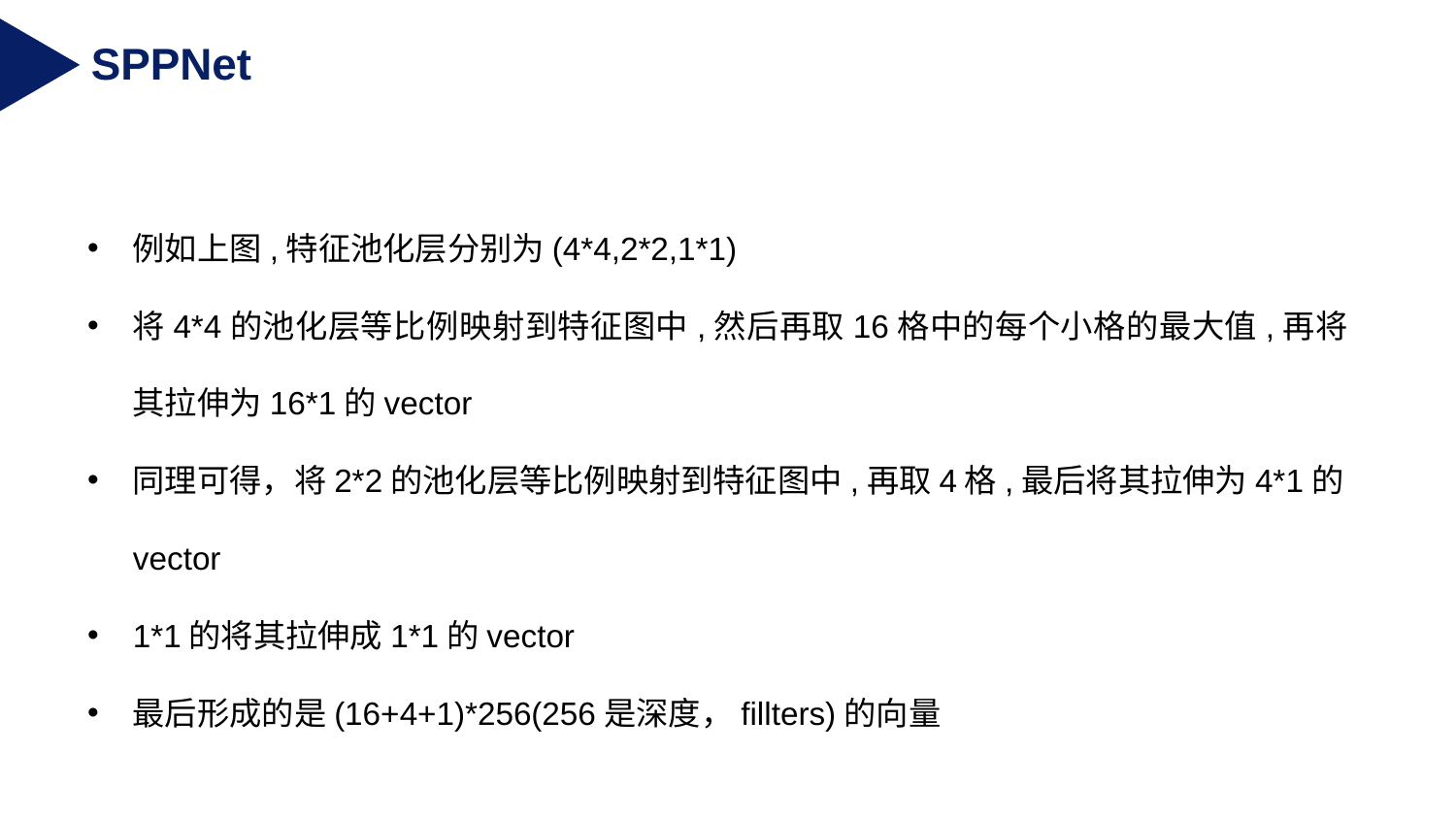

SPPNet
例如上图,特征池化层分别为(4*4,2*2,1*1)
将4*4的池化层等比例映射到特征图中,然后再取16格中的每个小格的最大值,再将其拉伸为16*1的vector
同理可得，将2*2的池化层等比例映射到特征图中,再取4格,最后将其拉伸为4*1的vector
1*1的将其拉伸成1*1的vector
最后形成的是(16+4+1)*256(256是深度，fillters)的向量